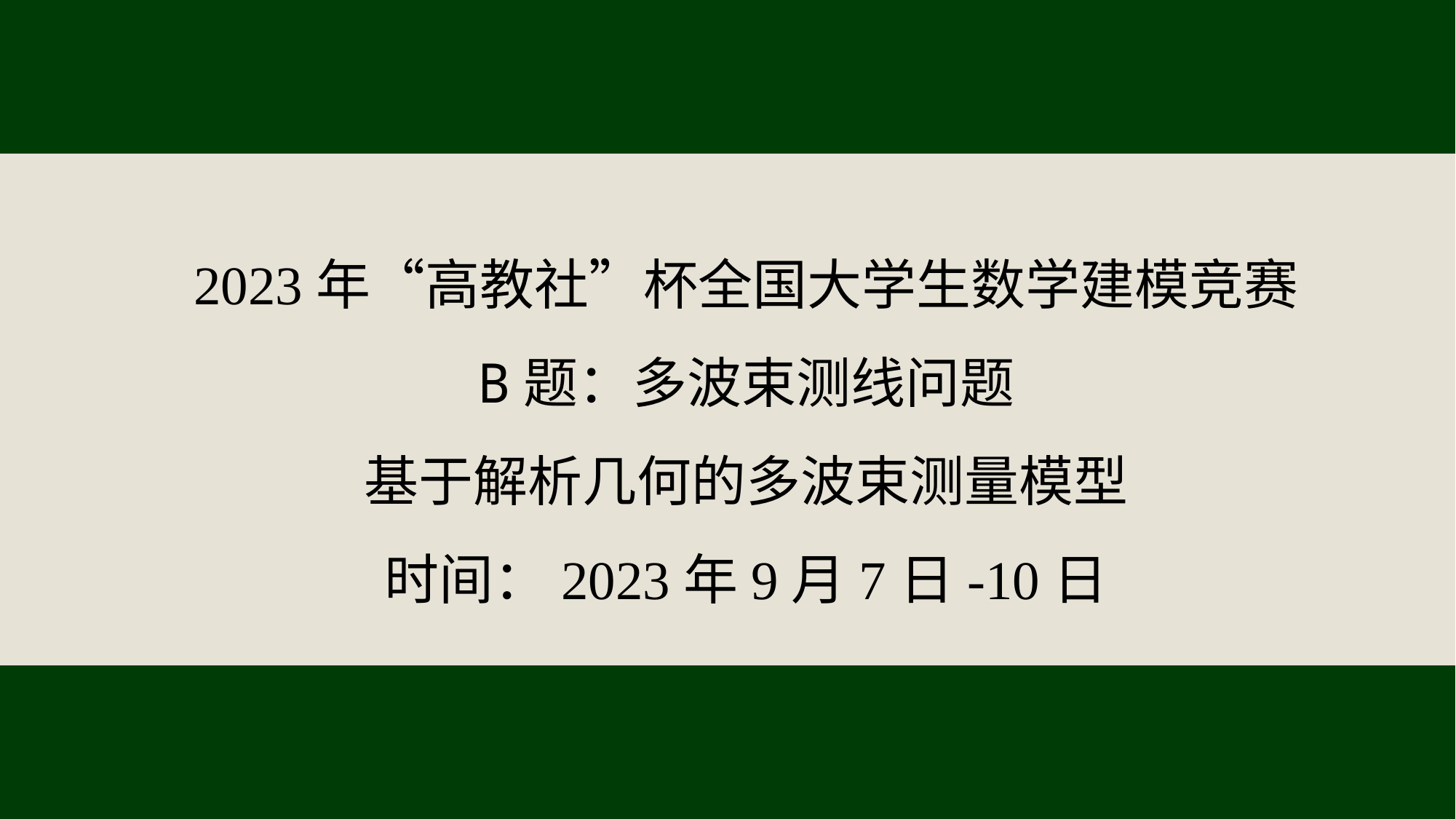

2023年“高教社”杯全国大学生数学建模竞赛
B题：多波束测线问题
基于解析几何的多波束测量模型
时间：2023年9月7日-10日